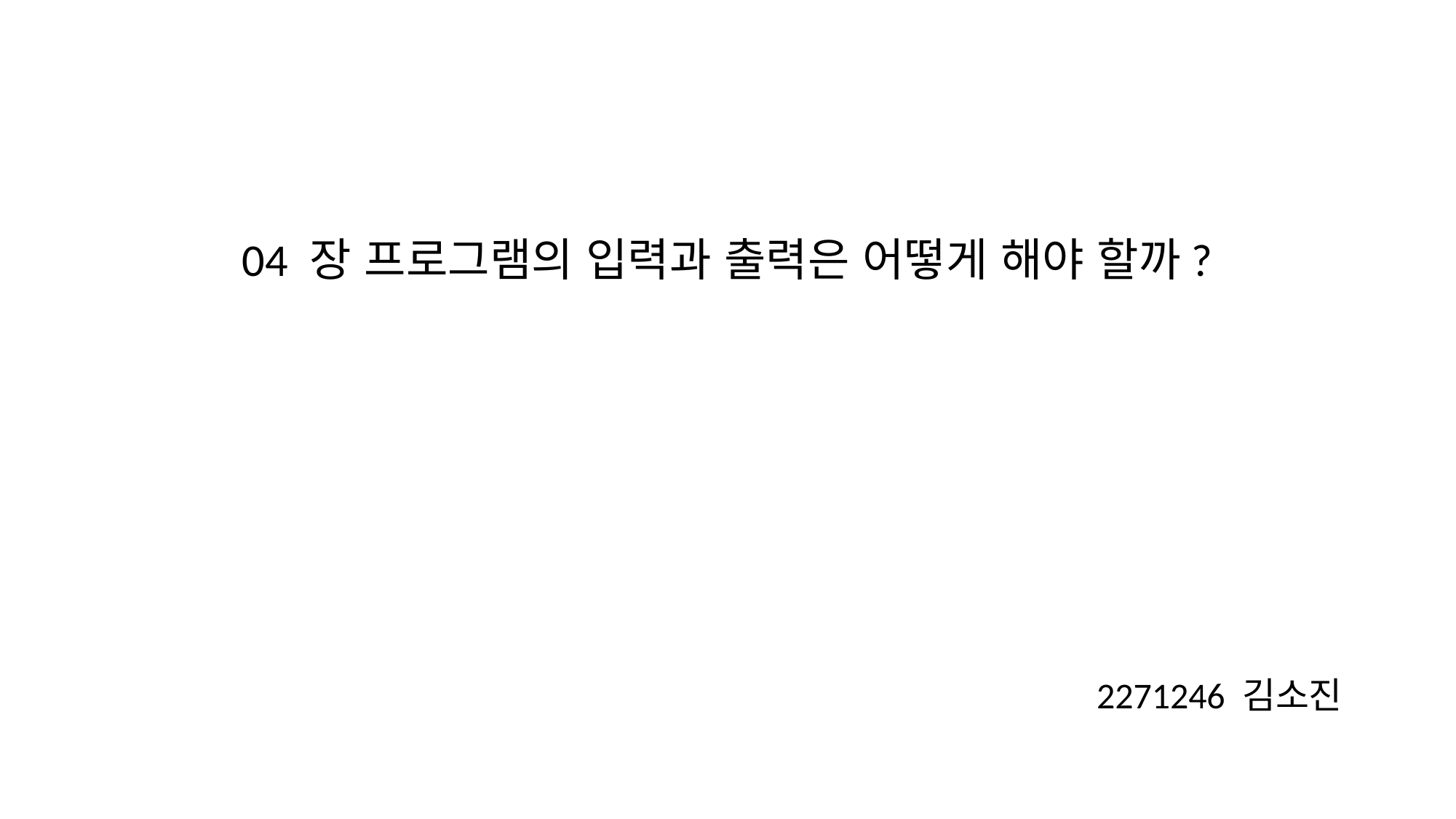

# 04 장 프로그램의 입력과 출력은 어떻게 해야 할까?
2271246 김소진